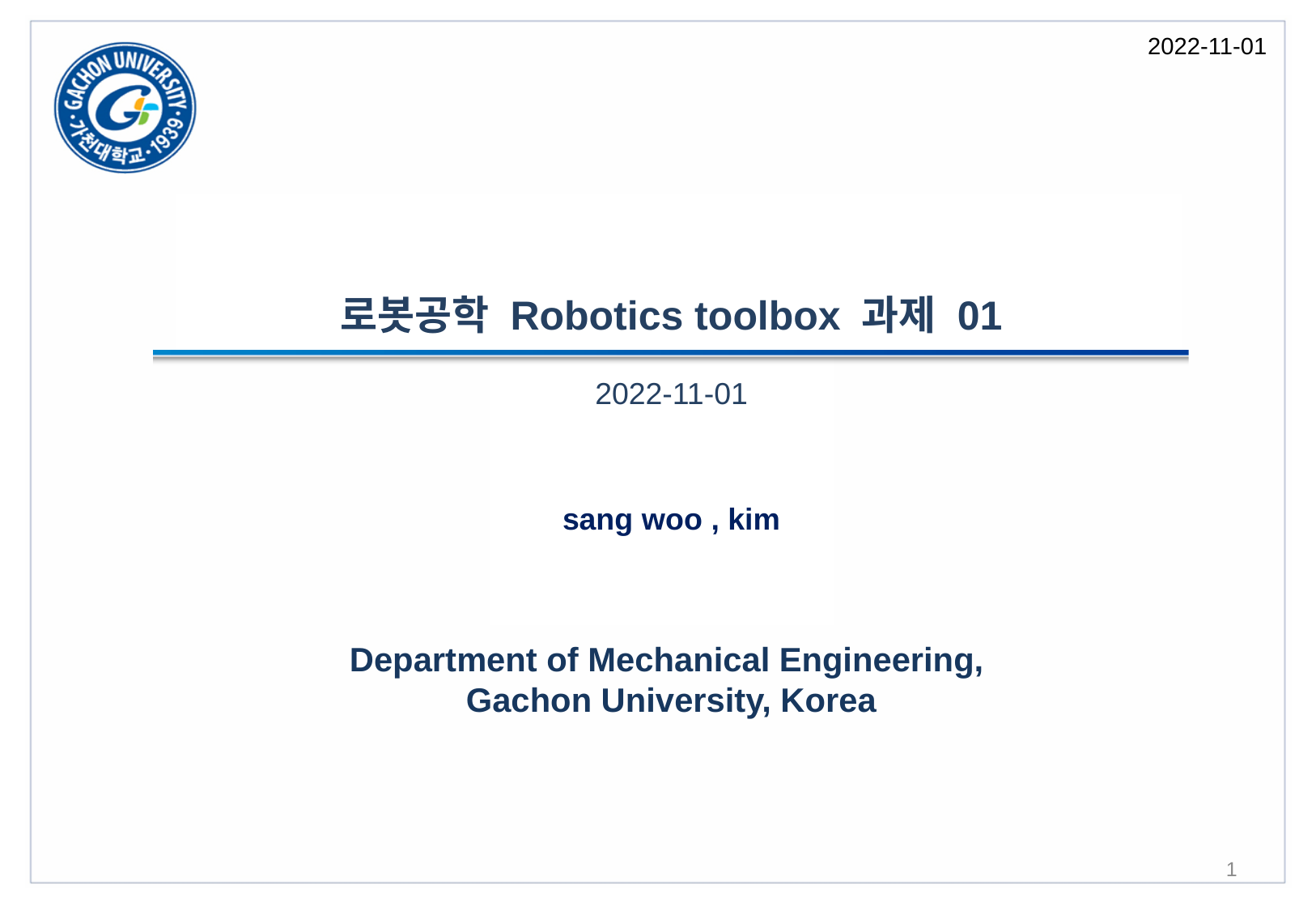

2022-11-01
# 로봇공학 Robotics toolbox 과제 01
2022-11-01
sang woo , kim
Department of Mechanical Engineering,
Gachon University, Korea
1